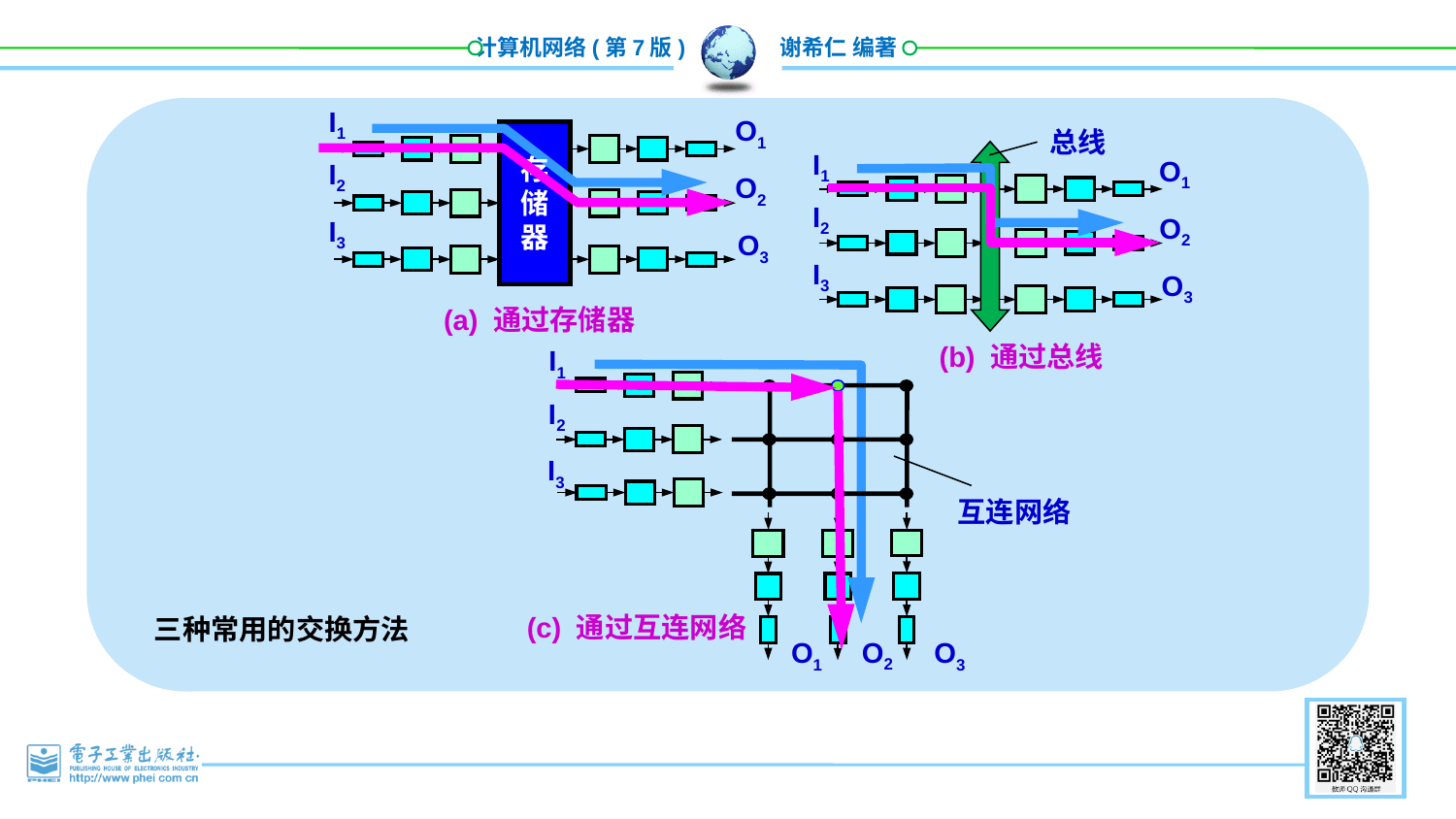

I1

O1
总线

I1

存
储
器
O1

I2
O2

I2

O2
I3
O3

I3

O3

(a) 通过存储器

(b) 通过总线
I1

I2

I3

互连网络

O2

(c) 通过互连网络
三种常用的交换方法

O1
O3